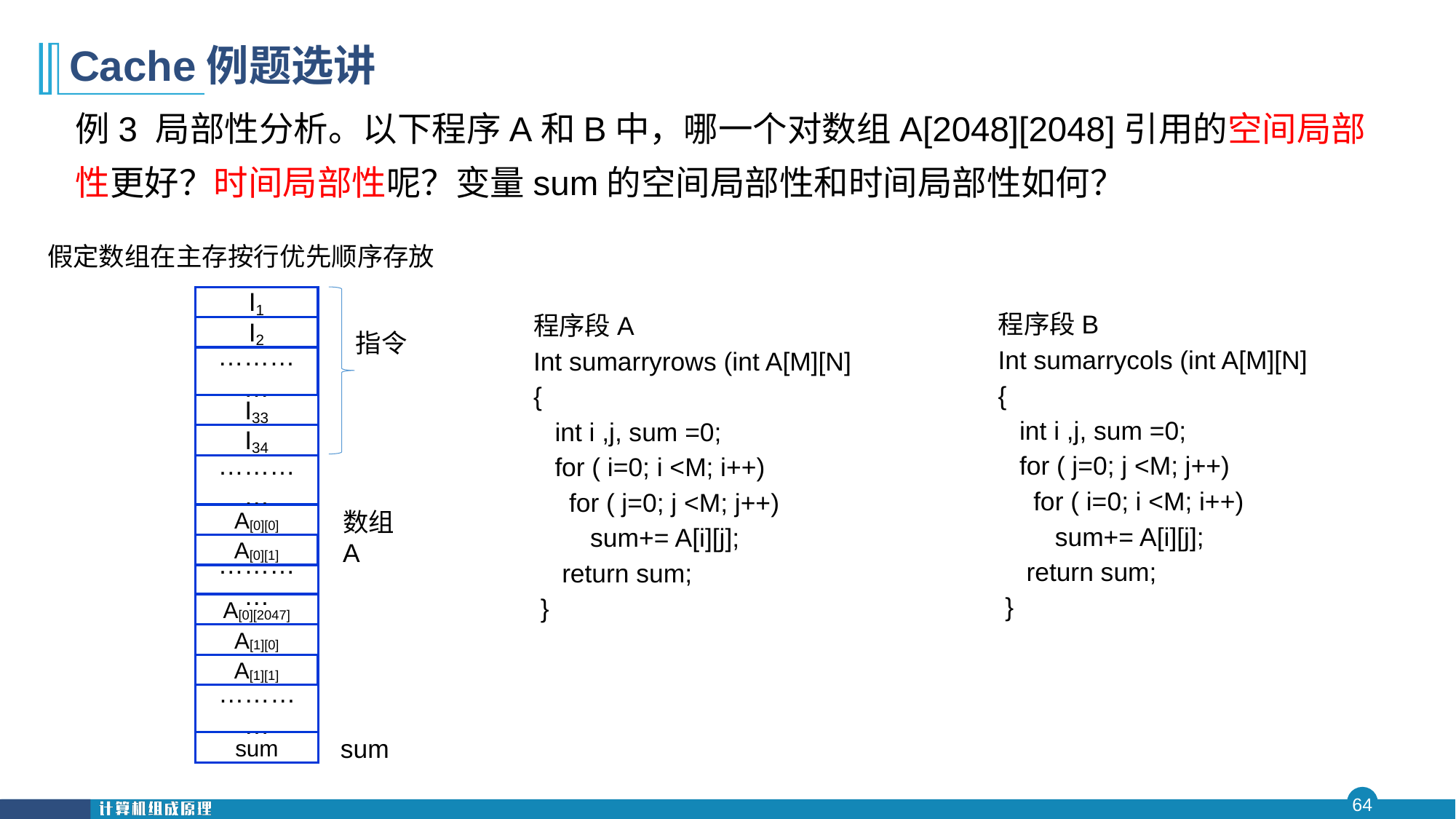

第四 章
# Cache例题选讲
例3 局部性分析。以下程序A和B中，哪一个对数组A[2048][2048]引用的空间局部性更好？时间局部性呢？变量sum的空间局部性和时间局部性如何？
假定数组在主存按行优先顺序存放
I1

I2
指令
…………
I33
I34
…………
数组A
A[0][0]
A[0][1]
…………
A[0][2047]
A[1][0]
A[1][1]
…………
sum
sum
程序段B
Int sumarrycols (int A[M][N]
{
   int i ,j, sum =0;
   for ( j=0; j <M; j++)
     for ( i=0; i <M; i++)
        sum+= A[i][j];
    return sum;
 }
程序段A
Int sumarryrows (int A[M][N]
{
   int i ,j, sum =0;
   for ( i=0; i <M; i++)
     for ( j=0; j <M; j++)
        sum+= A[i][j];
    return sum;
 }